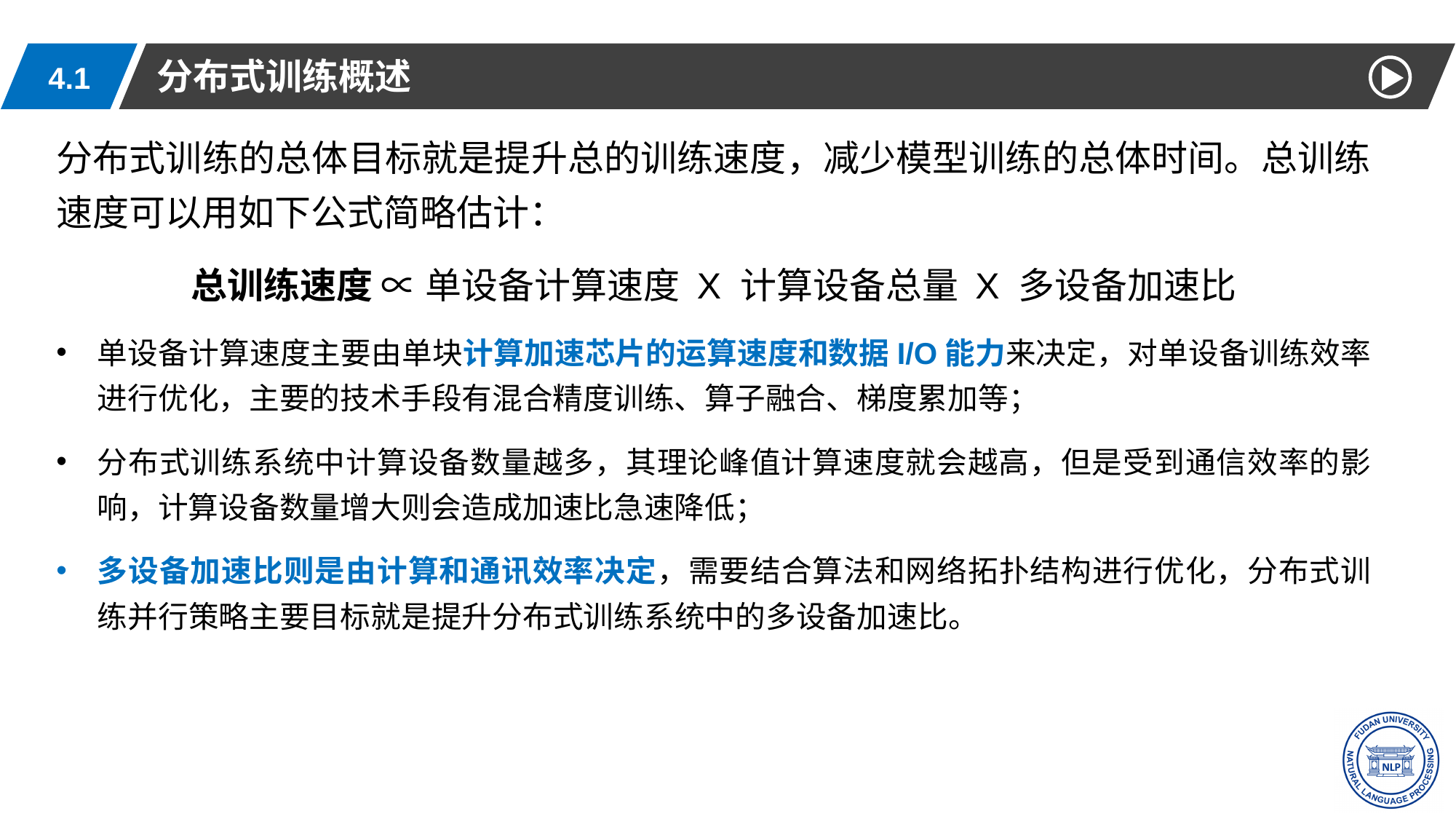

分布式训练概述
4.1

分布式训练的总体目标就是提升总的训练速度，减少模型训练的总体时间。总训练速度可以用如下公式简略估计：
总训练速度 ∝ 单设备计算速度 X 计算设备总量 X 多设备加速比
单设备计算速度主要由单块计算加速芯片的运算速度和数据I/O能力来决定，对单设备训练效率进行优化，主要的技术手段有混合精度训练、算子融合、梯度累加等；
分布式训练系统中计算设备数量越多，其理论峰值计算速度就会越高，但是受到通信效率的影响，计算设备数量增大则会造成加速比急速降低；
多设备加速比则是由计算和通讯效率决定，需要结合算法和网络拓扑结构进行优化，分布式训练并行策略主要目标就是提升分布式训练系统中的多设备加速比。
8